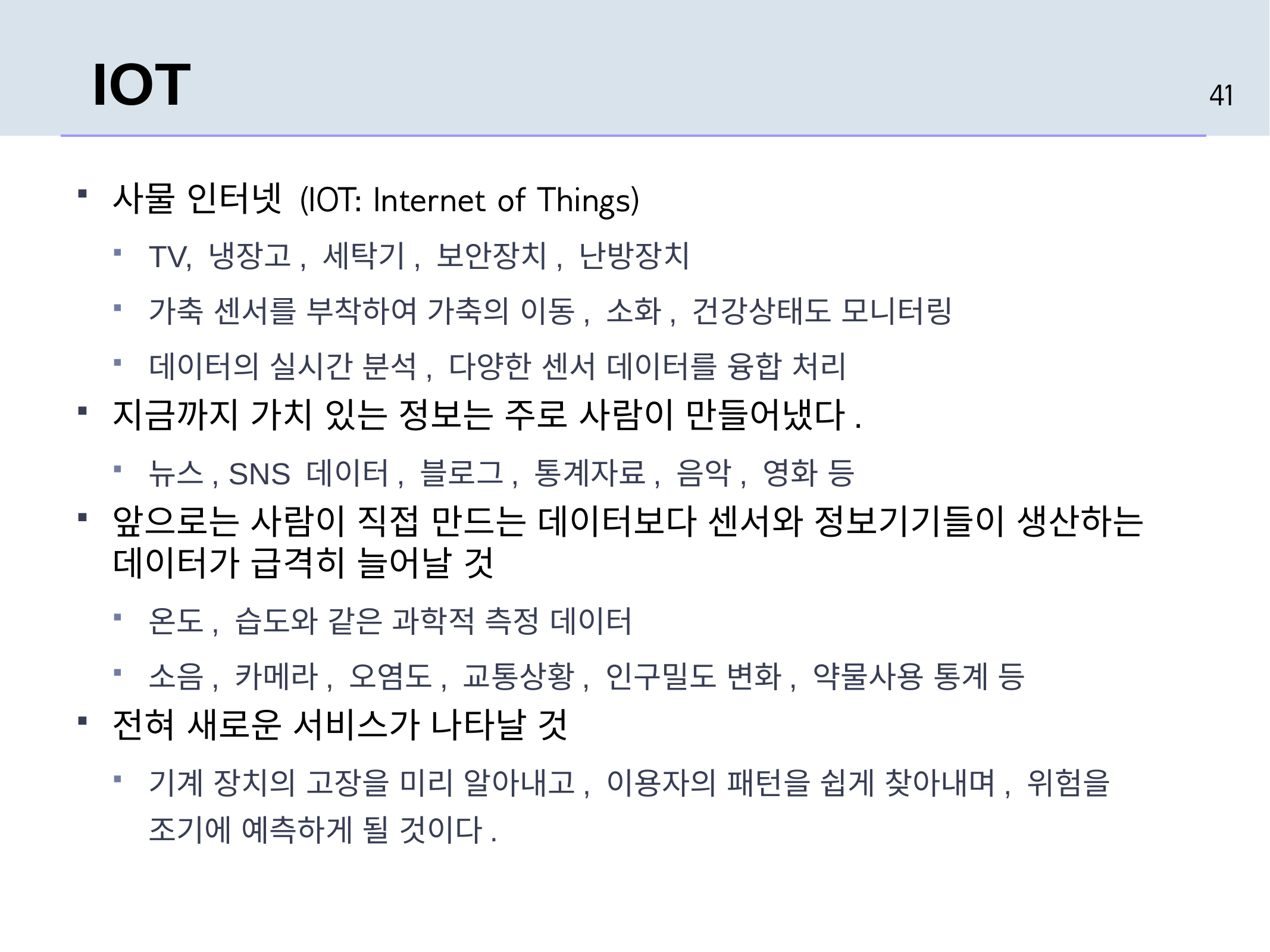

# IOT
41
사물 인터넷 (IOT: Internet of Things)
TV, 냉장고, 세탁기, 보안장치, 난방장치
가축 센서를 부착하여 가축의 이동, 소화, 건강상태도 모니터링
데이터의 실시간 분석, 다양한 센서 데이터를 융합 처리
지금까지 가치 있는 정보는 주로 사람이 만들어냈다.
뉴스, SNS 데이터, 블로그, 통계자료, 음악, 영화 등
앞으로는 사람이 직접 만드는 데이터보다 센서와 정보기기들이 생산하는 데이터가 급격히 늘어날 것
온도, 습도와 같은 과학적 측정 데이터
소음, 카메라, 오염도, 교통상황, 인구밀도 변화, 약물사용 통계 등
전혀 새로운 서비스가 나타날 것
기계 장치의 고장을 미리 알아내고, 이용자의 패턴을 쉽게 찾아내며, 위험을 조기에 예측하게 될 것이다.